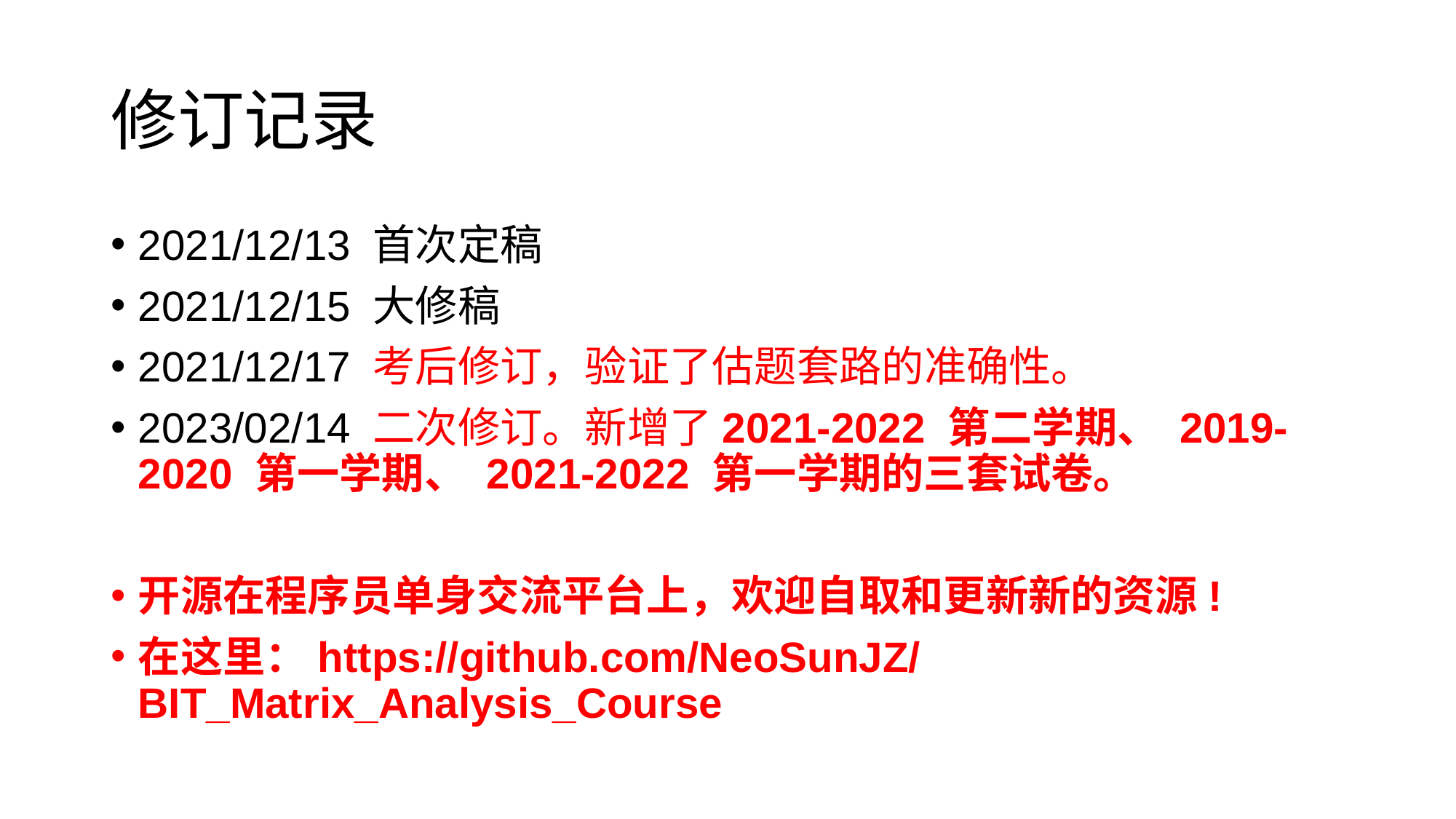

# 修订记录
2021/12/13 首次定稿
2021/12/15 大修稿
2021/12/17 考后修订，验证了估题套路的准确性。
2023/02/14 二次修订。新增了2021-2022 第二学期、 2019-2020 第一学期、 2021-2022 第一学期的三套试卷。

开源在程序员单身交流平台上，欢迎自取和更新新的资源!
在这里：https://github.com/NeoSunJZ/BIT_Matrix_Analysis_Course